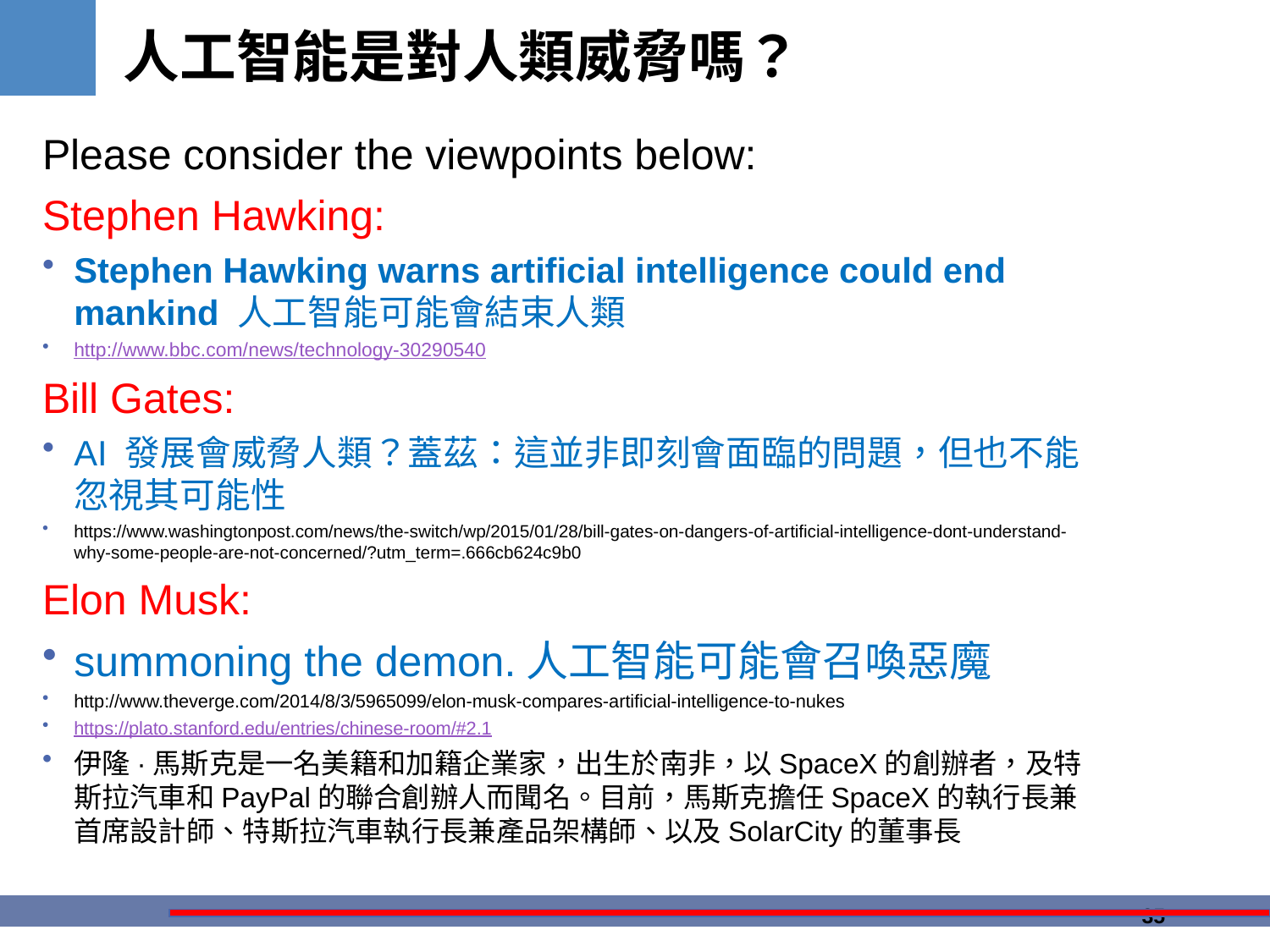

# 人工智能是對人類威脅嗎？
Please consider the viewpoints below:
Stephen Hawking:
Stephen Hawking warns artificial intelligence could end mankind 人工智能可能會結束人類
http://www.bbc.com/news/technology-30290540
Bill Gates:
AI 發展會威脅人類？蓋茲：這並非即刻會面臨的問題，但也不能忽視其可能性
https://www.washingtonpost.com/news/the-switch/wp/2015/01/28/bill-gates-on-dangers-of-artificial-intelligence-dont-understand-why-some-people-are-not-concerned/?utm_term=.666cb624c9b0
Elon Musk:
summoning the demon.人工智能可能會召喚惡魔
http://www.theverge.com/2014/8/3/5965099/elon-musk-compares-artificial-intelligence-to-nukes
https://plato.stanford.edu/entries/chinese-room/#2.1
伊隆·馬斯克是一名美籍和加籍企業家，出生於南非，以SpaceX的創辦者，及特斯拉汽車和PayPal的聯合創辦人而聞名。目前，馬斯克擔任SpaceX的執行長兼首席設計師、特斯拉汽車執行長兼產品架構師、以及SolarCity的董事長